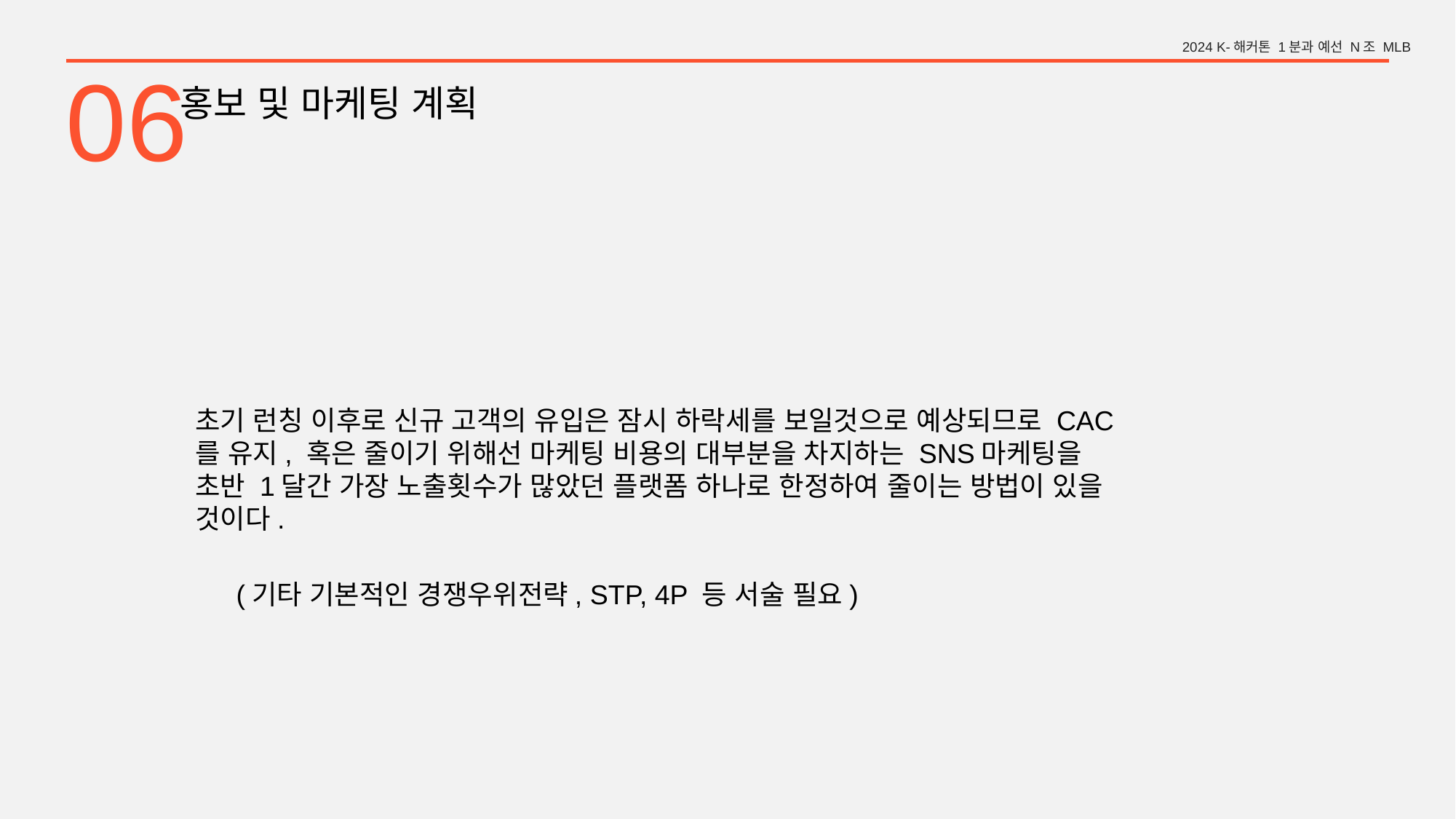

2024 K-해커톤 1분과 예선 N조 MLB
06

홍보 및 마케팅 계획

초기 런칭 이후로 신규 고객의 유입은 잠시 하락세를 보일것으로 예상되므로 CAC를 유지, 혹은 줄이기 위해선 마케팅 비용의 대부분을 차지하는 SNS마케팅을 초반 1달간 가장 노출횟수가 많았던 플랫폼 하나로 한정하여 줄이는 방법이 있을 것이다.
(기타 기본적인 경쟁우위전략, STP, 4P 등 서술 필요)